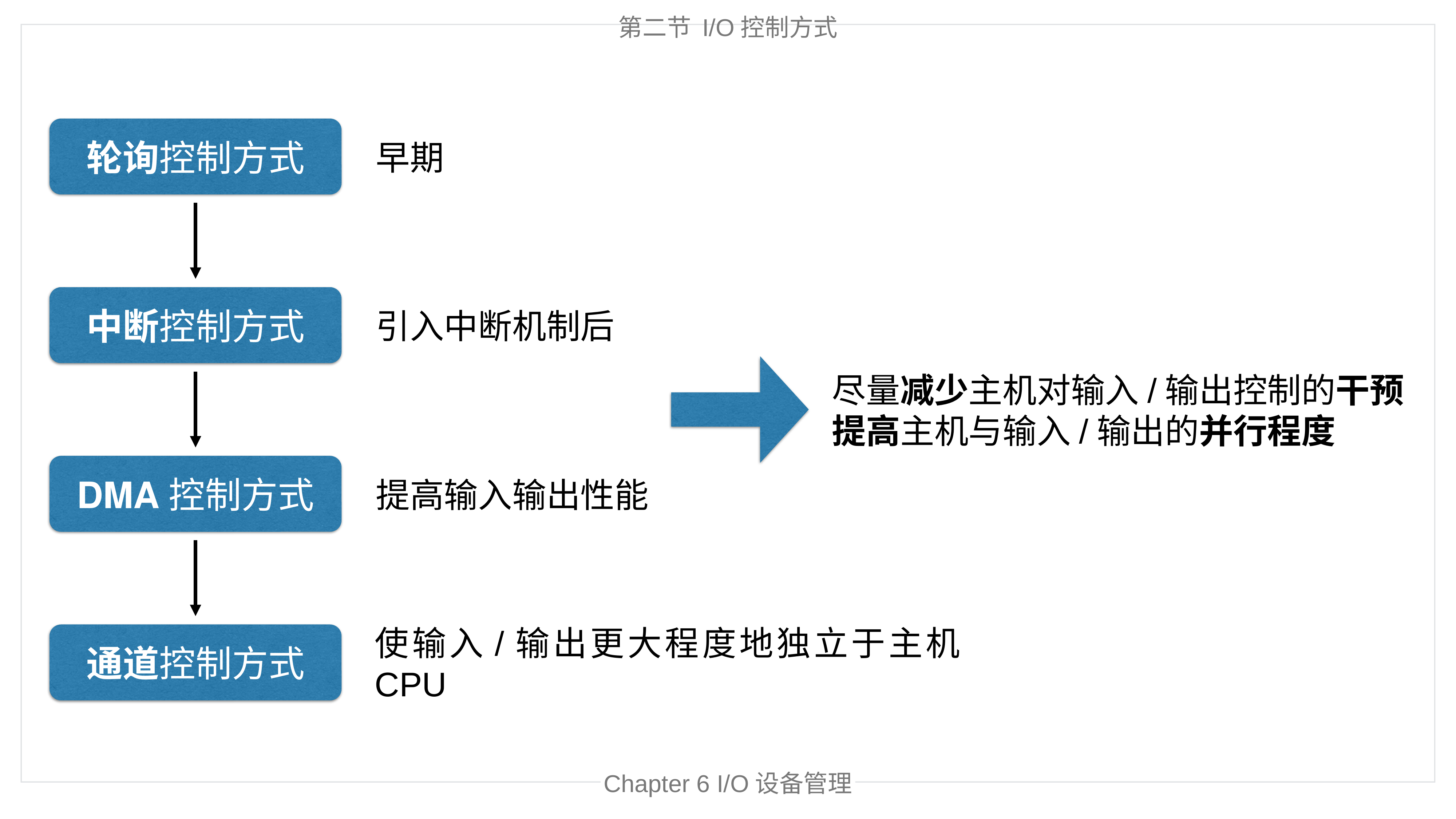

第二节 I/O控制方式

轮询控制方式
早期

中断控制方式
引入中断机制后

尽量减少主机对输入/输出控制的干预
提高主机与输入/输出的并行程度

DMA控制方式
提高输入输出性能

通道控制方式
使输入/输出更大程度地独立于主机CPU
Chapter 6 I/O设备管理
Chapter 处理器管理